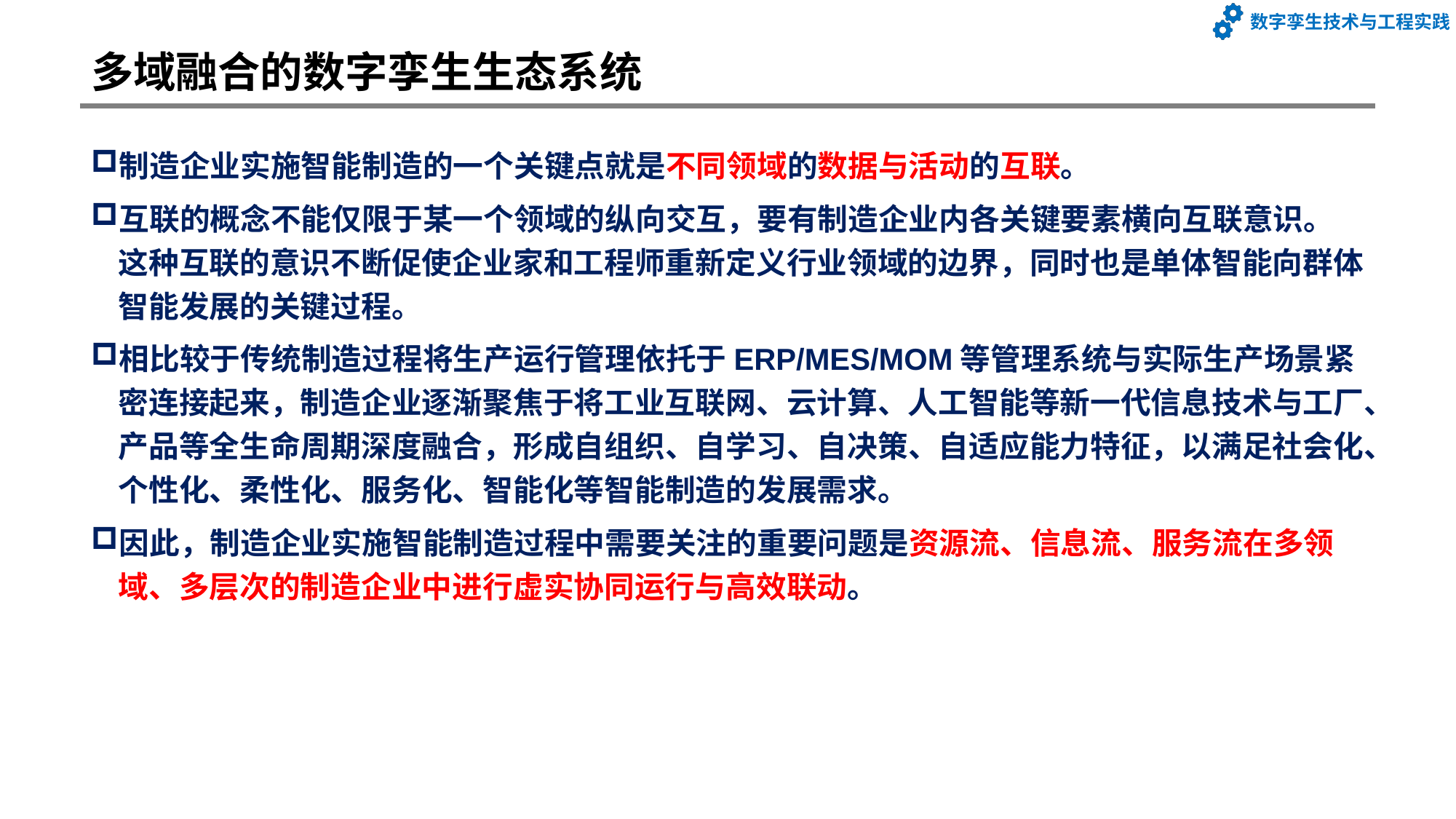

# 多域融合的数字孪生生态系统
制造企业实施智能制造的一个关键点就是不同领域的数据与活动的互联。
互联的概念不能仅限于某一个领域的纵向交互，要有制造企业内各关键要素横向互联意识。这种互联的意识不断促使企业家和工程师重新定义行业领域的边界，同时也是单体智能向群体智能发展的关键过程。
相比较于传统制造过程将生产运行管理依托于ERP/MES/MOM等管理系统与实际生产场景紧密连接起来，制造企业逐渐聚焦于将工业互联网、云计算、人工智能等新一代信息技术与工厂、产品等全生命周期深度融合，形成自组织、自学习、自决策、自适应能力特征，以满足社会化、个性化、柔性化、服务化、智能化等智能制造的发展需求。
因此，制造企业实施智能制造过程中需要关注的重要问题是资源流、信息流、服务流在多领域、多层次的制造企业中进行虚实协同运行与高效联动。